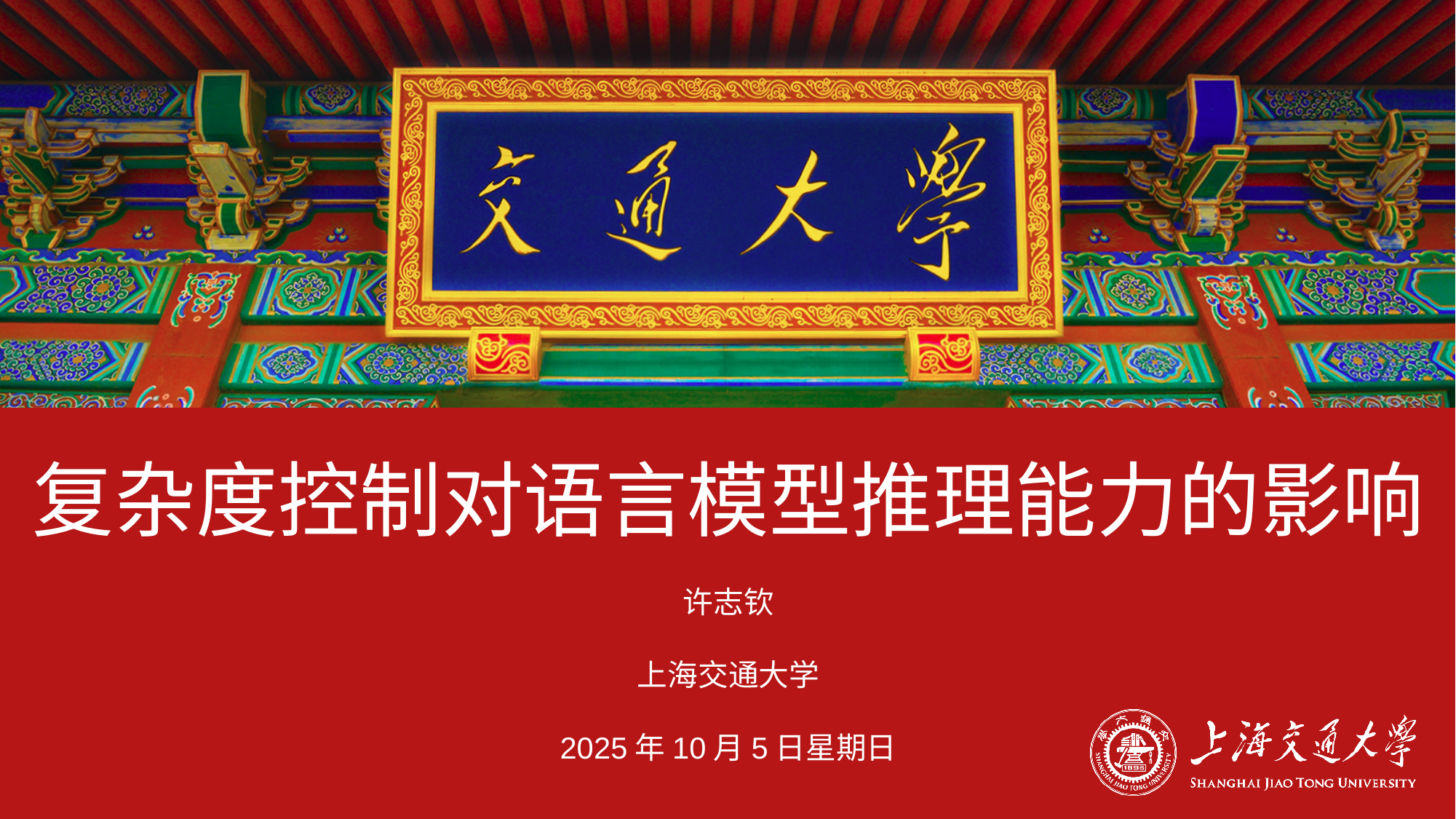

复杂度控制对语言模型推理能力的影响
许志钦
上海交通大学
2025年10月5日星期日